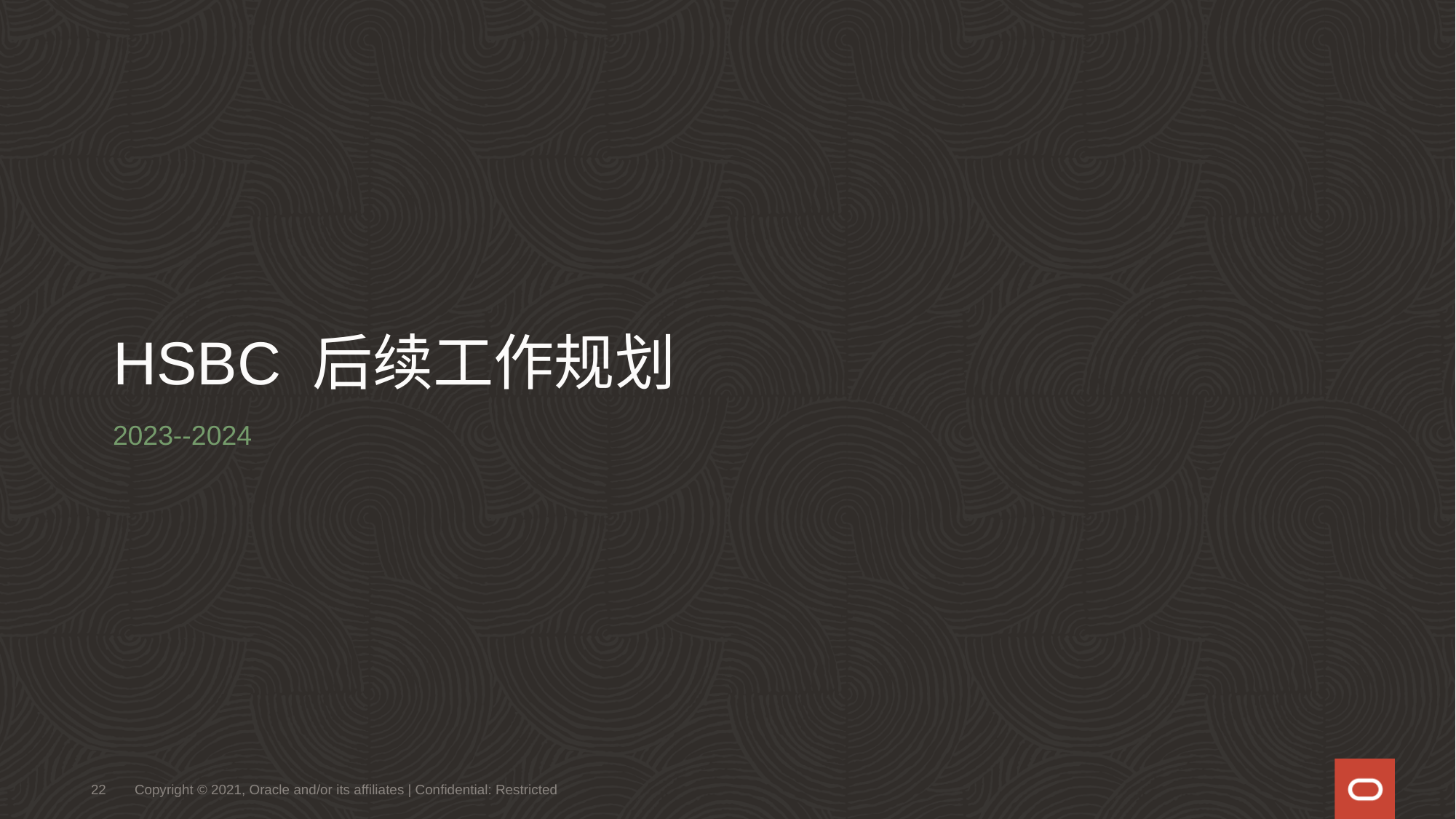

# HSBC 后续工作规划
2023--2024
22
Copyright © 2021, Oracle and/or its affiliates | Confidential: Restricted